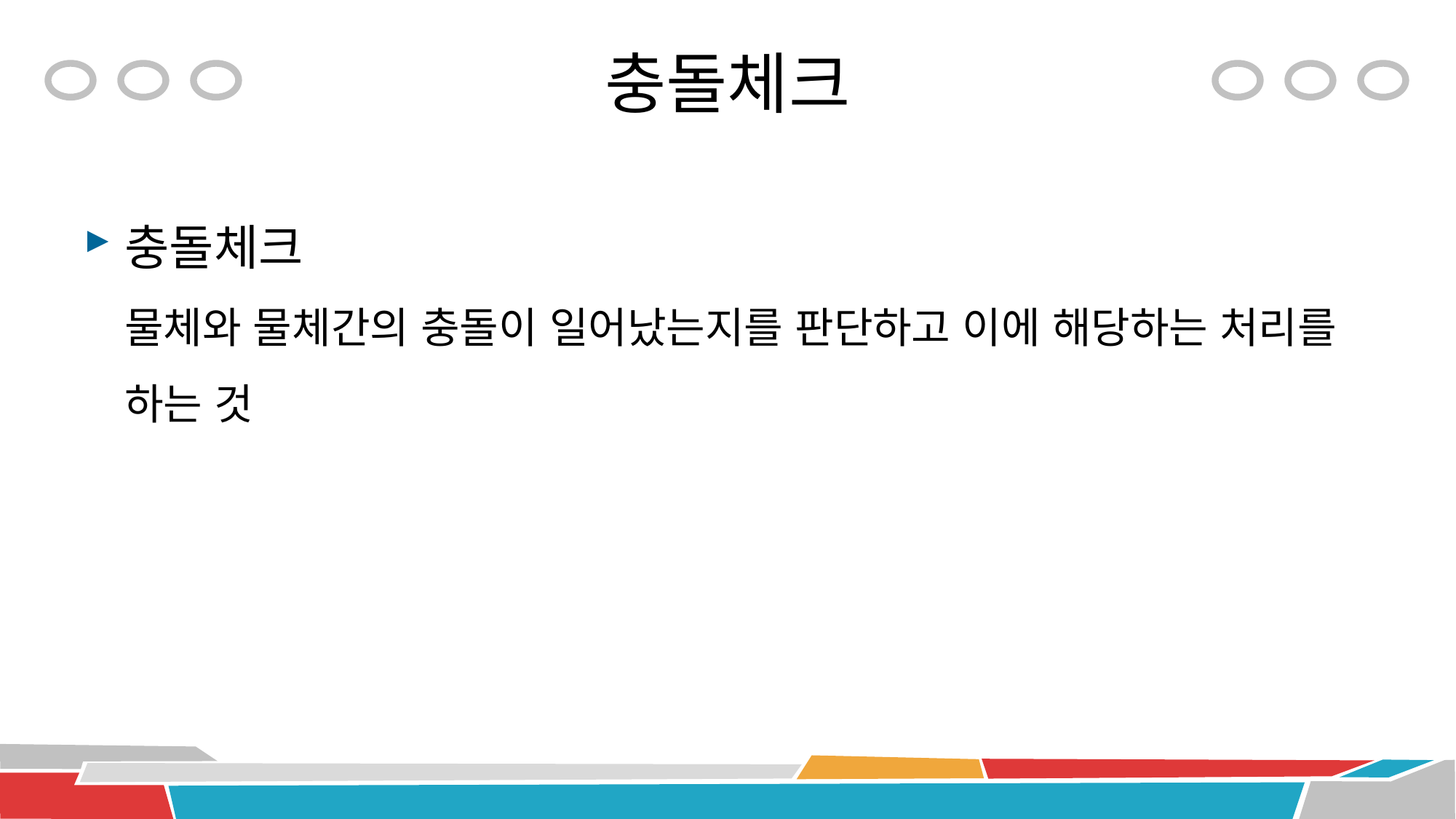

# 충돌체크
충돌체크
물체와 물체간의 충돌이 일어났는지를 판단하고 이에 해당하는 처리를 하는 것